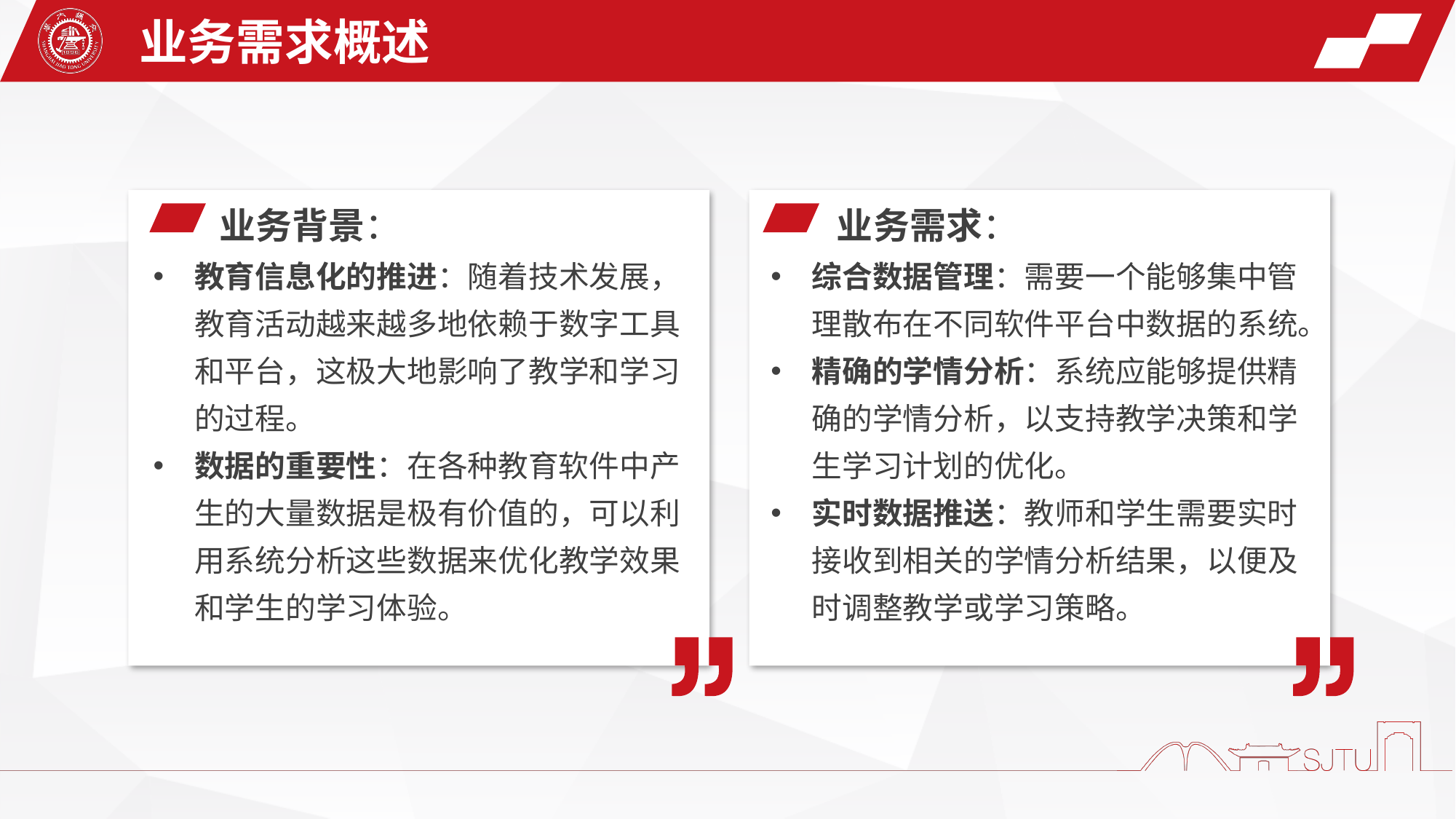

业务需求概述
       业务背景：
教育信息化的推进：随着技术发展，教育活动越来越多地依赖于数字工具和平台，这极大地影响了教学和学习的过程。
数据的重要性：在各种教育软件中产生的大量数据是极有价值的，可以利用系统分析这些数据来优化教学效果和学生的学习体验。

       业务需求：
综合数据管理：需要一个能够集中管理散布在不同软件平台中数据的系统。
精确的学情分析：系统应能够提供精确的学情分析，以支持教学决策和学生学习计划的优化。
实时数据推送：教师和学生需要实时接收到相关的学情分析结果，以便及时调整教学或学习策略。